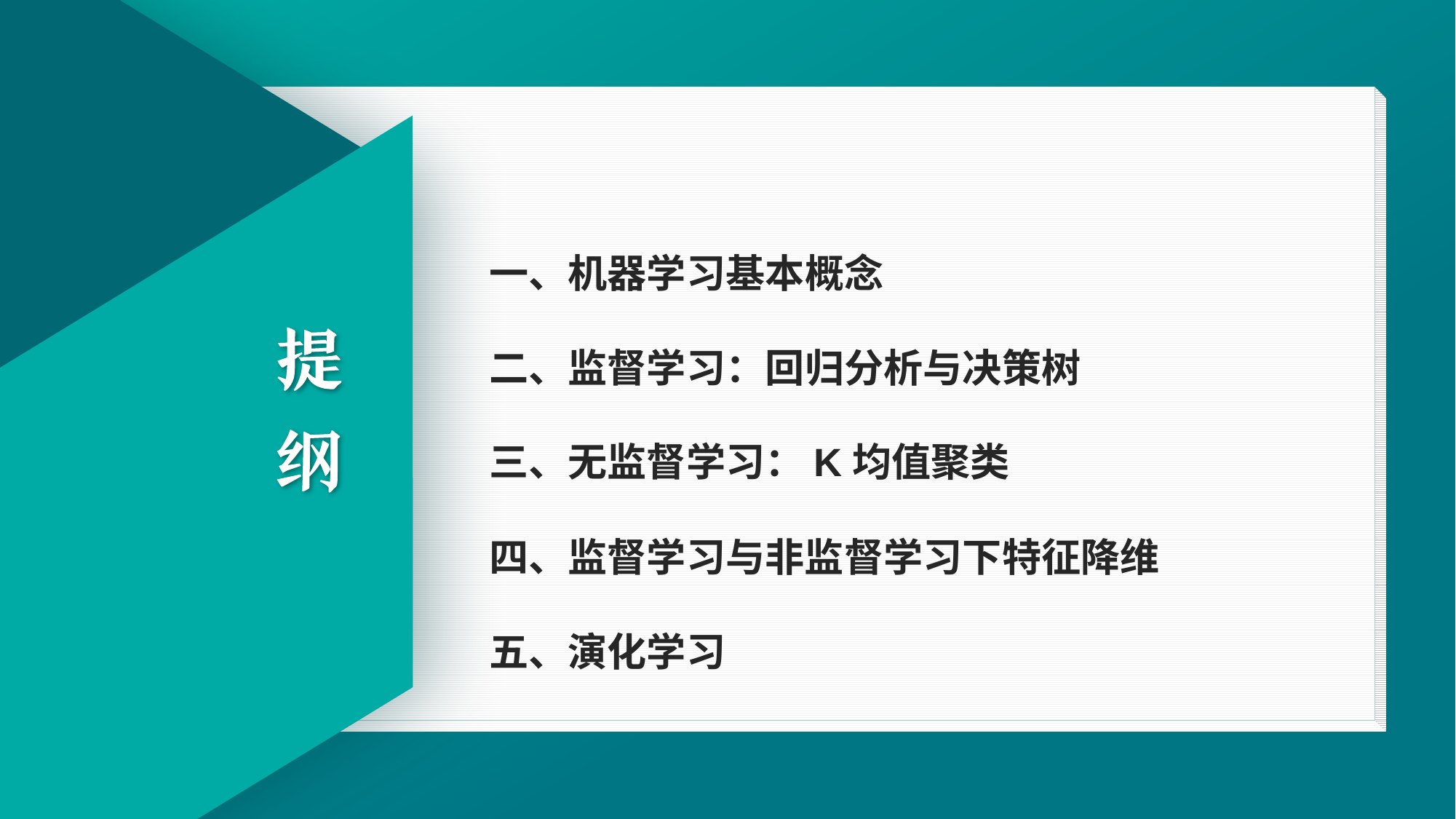

一、机器学习基本概念
二、监督学习：回归分析与决策树
三、无监督学习：K均值聚类
四、监督学习与非监督学习下特征降维
五、演化学习